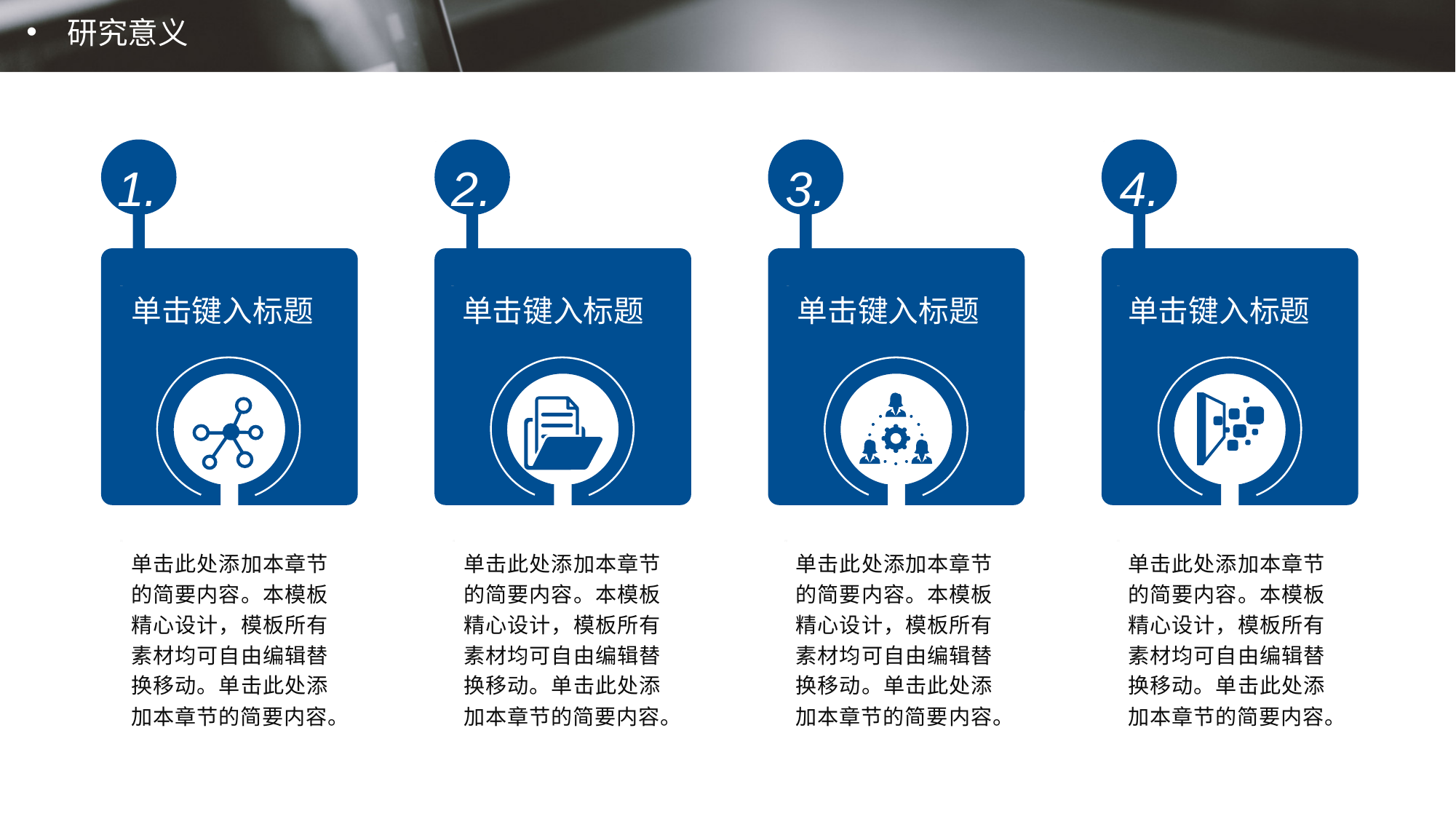

研究意义
1.
2.
3.
4.

单击键入标题
单击键入标题
单击键入标题
单击键入标题

单击此处添加本章节的简要内容。本模板精心设计，模板所有素材均可自由编辑替换移动。单击此处添加本章节的简要内容。
单击此处添加本章节的简要内容。本模板精心设计，模板所有素材均可自由编辑替换移动。单击此处添加本章节的简要内容。
单击此处添加本章节的简要内容。本模板精心设计，模板所有素材均可自由编辑替换移动。单击此处添加本章节的简要内容。
单击此处添加本章节的简要内容。本模板精心设计，模板所有素材均可自由编辑替换移动。单击此处添加本章节的简要内容。